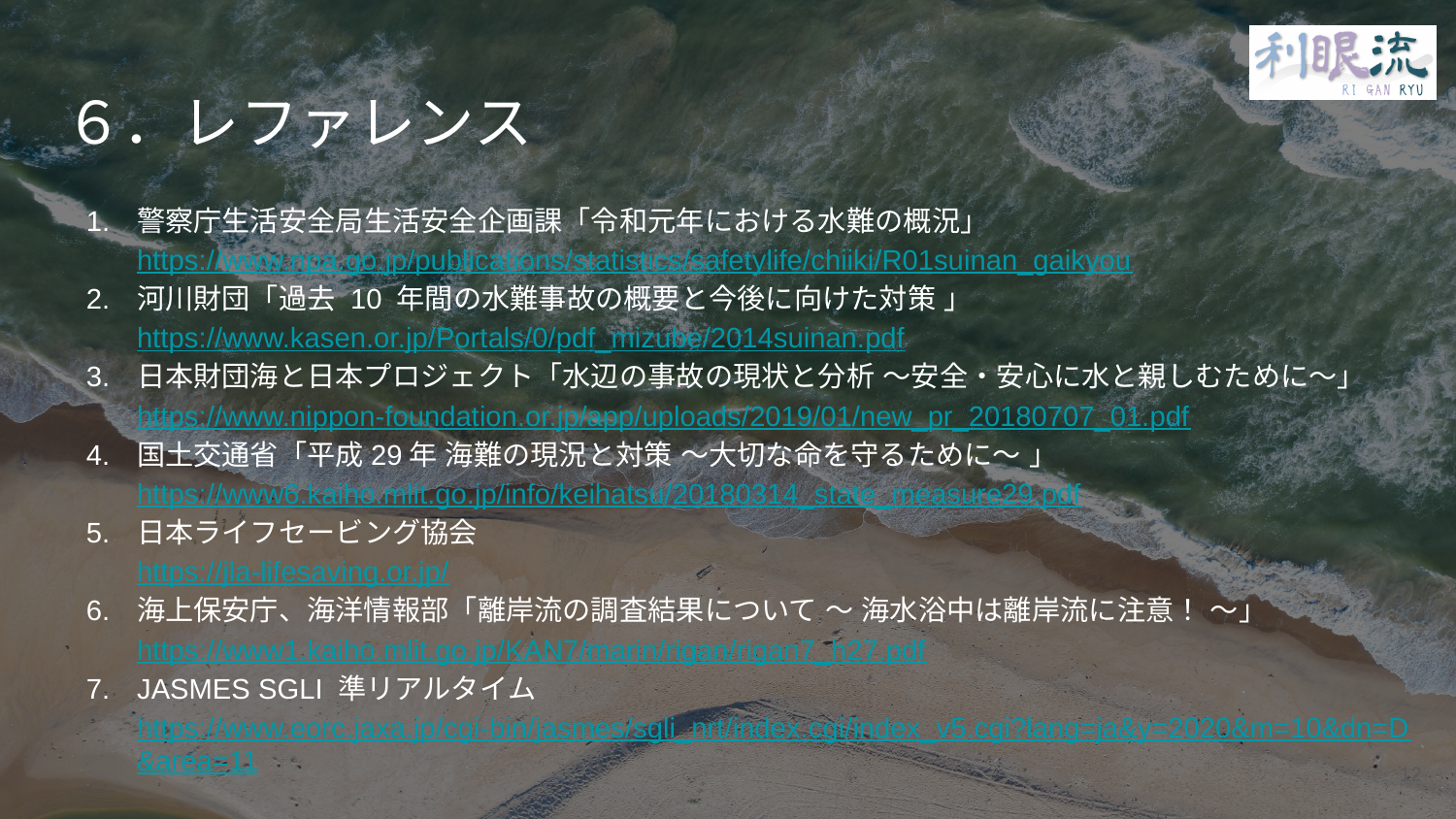

# ６．レファレンス
警察庁生活安全局生活安全企画課「令和元年における水難の概況」https://www.npa.go.jp/publications/statistics/safetylife/chiiki/R01suinan_gaikyou
河川財団「過去 10 年間の水難事故の概要と今後に向けた対策 」https://www.kasen.or.jp/Portals/0/pdf_mizube/2014suinan.pdf
日本財団海と日本プロジェクト「水辺の事故の現状と分析 ～安全・安心に水と親しむために～」
https://www.nippon-foundation.or.jp/app/uploads/2019/01/new_pr_20180707_01.pdf
国土交通省「平成29年 海難の現況と対策 ～大切な命を守るために～ 」
https://www6.kaiho.mlit.go.jp/info/keihatsu/20180314_state_measure29.pdf
日本ライフセービング協会
https://jla-lifesaving.or.jp/
海上保安庁、海洋情報部「離岸流の調査結果について ～ 海水浴中は離岸流に注意！ ～」
https://www1.kaiho.mlit.go.jp/KAN7/marin/rigan/rigan7_h27.pdf
JASMES SGLI 準リアルタイムhttps://www.eorc.jaxa.jp/cgi-bin/jasmes/sgli_nrt/index.cgi/index_v5.cgi?lang=ja&y=2020&m=10&dn=D&area=11
12